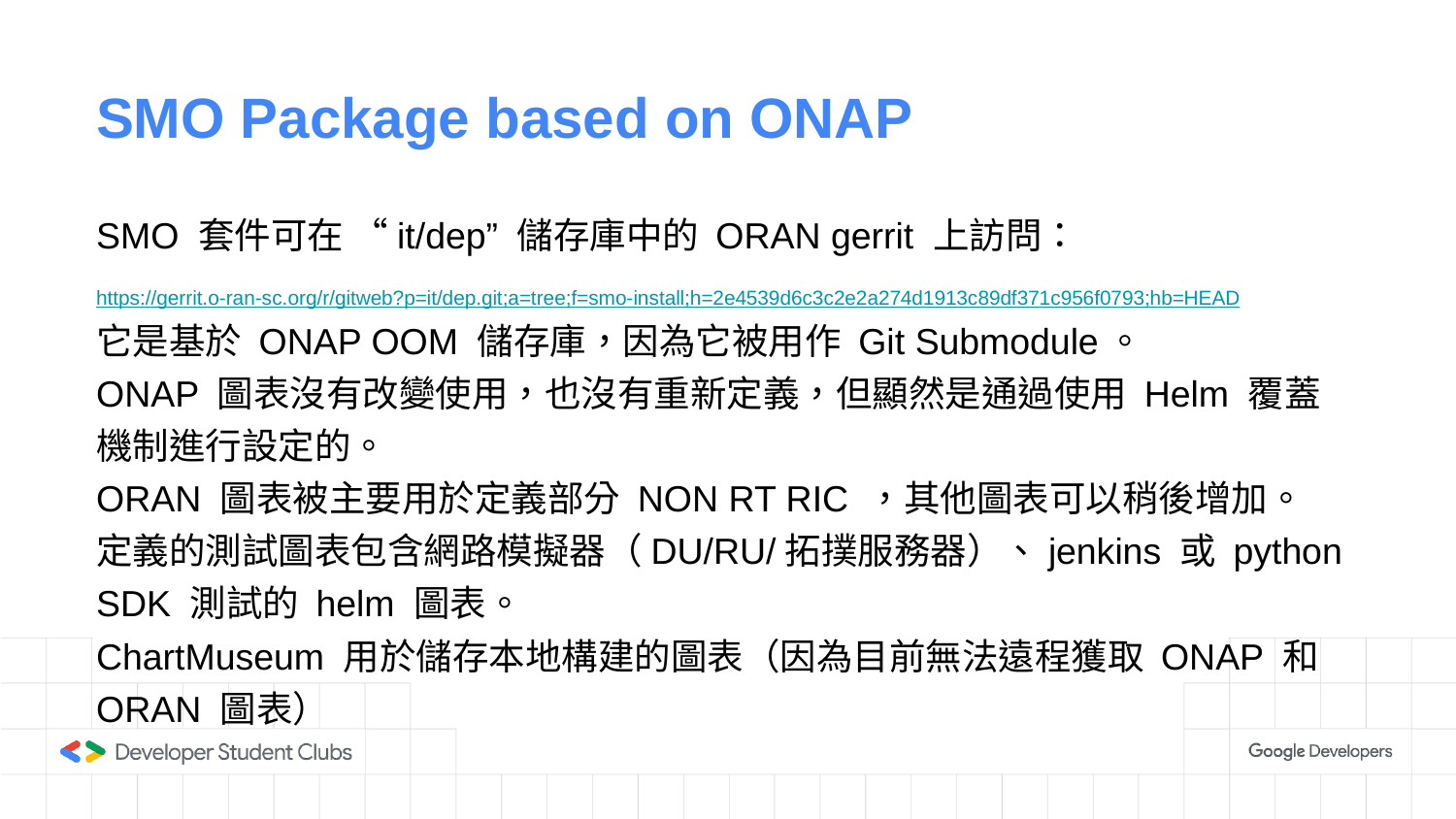

# SMO Package based on ONAP
SMO 套件可在 “it/dep” 儲存庫中的 ORAN gerrit 上訪問：
https://gerrit.o-ran-sc.org/r/gitweb?p=it/dep.git;a=tree;f=smo-install;h=2e4539d6c3c2e2a274d1913c89df371c956f0793;hb=HEAD
它是基於 ONAP OOM 儲存庫，因為它被用作 Git Submodule。
ONAP 圖表沒有改變使用，也沒有重新定義，但顯然是通過使用 Helm 覆蓋機制進行設定的。
ORAN 圖表被主要用於定義部分 NON RT RIC ，其他圖表可以稍後增加。
定義的測試圖表包含網路模擬器（DU/RU/拓撲服務器）、jenkins 或 python SDK 測試的 helm 圖表。
ChartMuseum 用於儲存本地構建的圖表（因為目前無法遠程獲取 ONAP 和 ORAN 圖表）